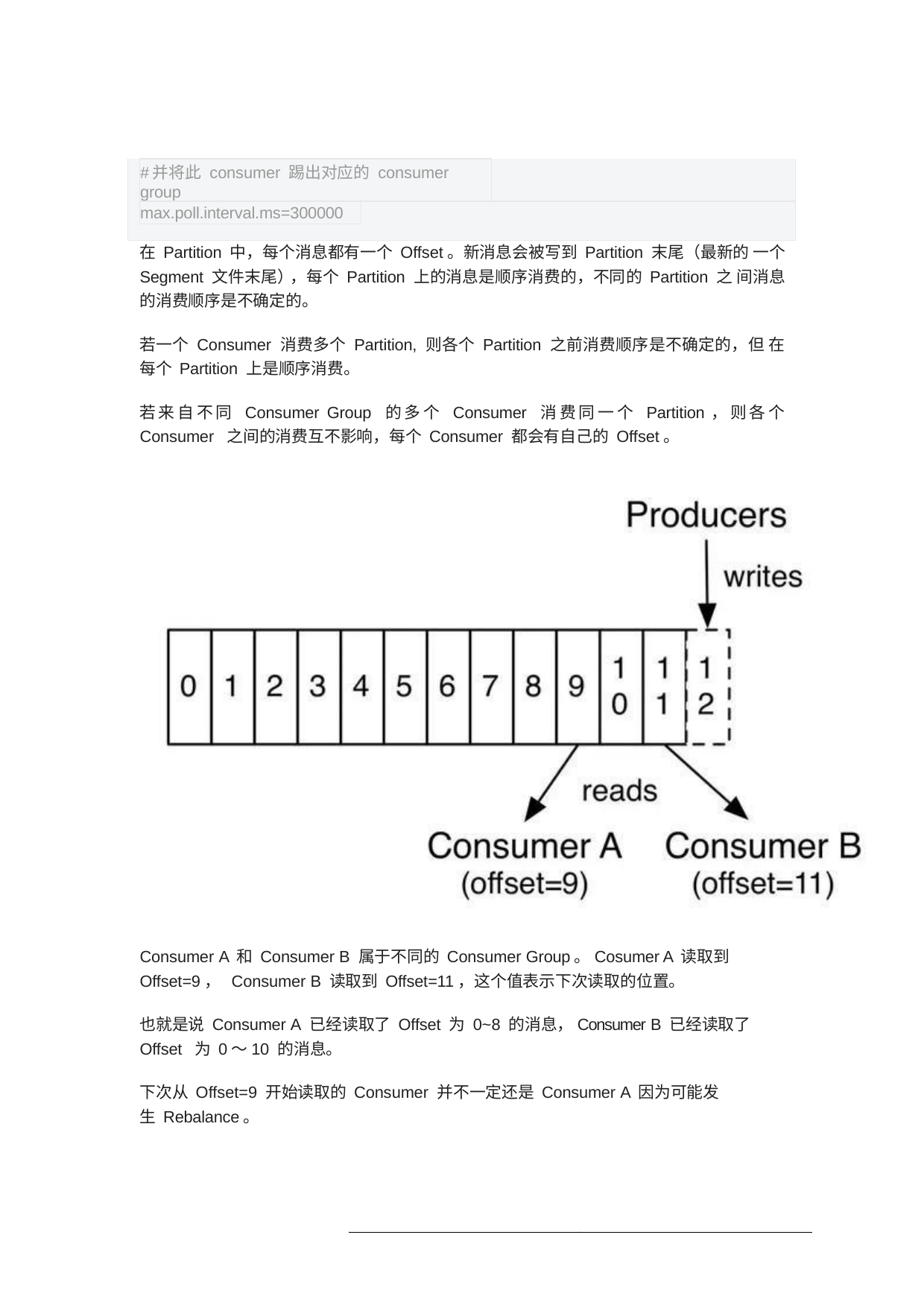

|  | #并将此 consumer 踢出对应的 consumer group |  |  |
| --- | --- | --- | --- |
|  | max.poll.interval.ms=300000 |  |  |
|  |  |  |  |
在 Partition 中，每个消息都有一个 Offset。新消息会被写到 Partition 末尾（最新的 一个 Segment 文件末尾），每个 Partition 上的消息是顺序消费的，不同的 Partition 之 间消息的消费顺序是不确定的。

若一个 Consumer 消费多个 Partition, 则各个 Partition 之前消费顺序是不确定的，但 在每个 Partition 上是顺序消费。

若来自不同 Consumer Group 的多个 Consumer 消费同一个 Partition，则各个 Consumer  之间的消费互不影响，每个 Consumer 都会有自己的 Offset。

Consumer A 和 Consumer B 属于不同的 Consumer Group。Cosumer A 读取到 Offset=9，  Consumer B 读取到 Offset=11，这个值表示下次读取的位置。

也就是说 Consumer A 已经读取了 Offset 为 0~8 的消息，Consumer B 已经读取了 Offset  为 0～10 的消息。

下次从 Offset=9 开始读取的 Consumer 并不一定还是 Consumer A 因为可能发生 Rebalance。